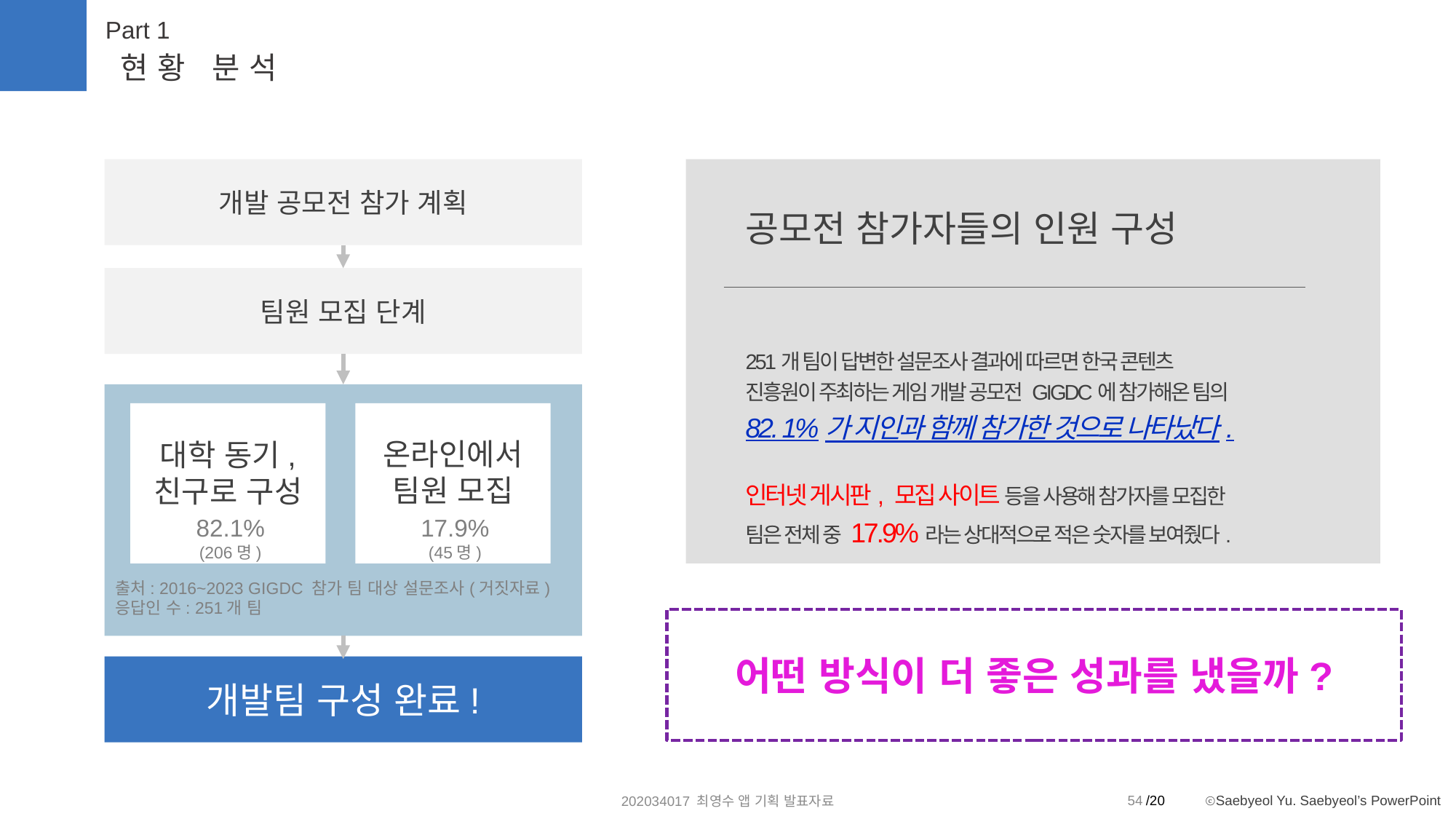

Part 1
현황 분석

개발 공모전 참가 계획
공모전 참가자들의 인원 구성

팀원 모집 단계
251개 팀이 답변한 설문조사 결과에 따르면 한국 콘텐츠
진흥원이 주최하는 게임 개발 공모전 GIGDC에 참가해온 팀의
82. 1%가 지인과 함께 참가한 것으로 나타났다.

인터넷 게시판, 모집 사이트 등을 사용해 참가자를 모집한
팀은 전체 중 17.9%라는 상대적으로 적은 숫자를 보여줬다.

대학 동기,
친구로 구성
82.1%
(206명)

온라인에서 팀원 모집
17.9%
(45명)
출처: 2016~2023 GIGDC 참가 팀 대상 설문조사(거짓자료)
응답인 수: 251개 팀
어떤 방식이 더 좋은 성과를 냈을까?

개발팀 구성 완료!
54
202034017 최영수 앱 기획 발표자료